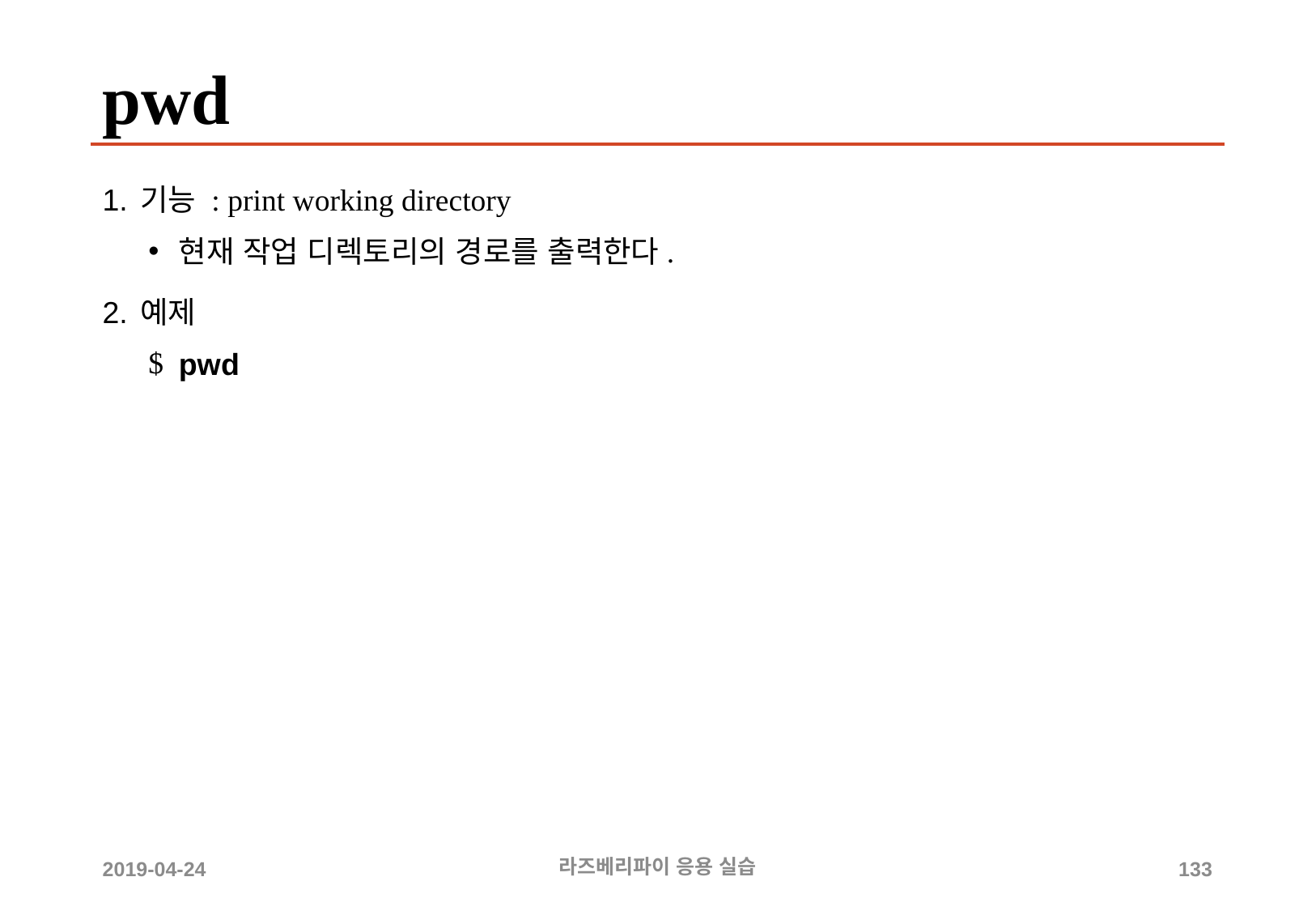

# pwd
기능 : print working directory
현재 작업 디렉토리의 경로를 출력한다.
예제
pwd

2019-04-24
라즈베리파이 응용 실습
133